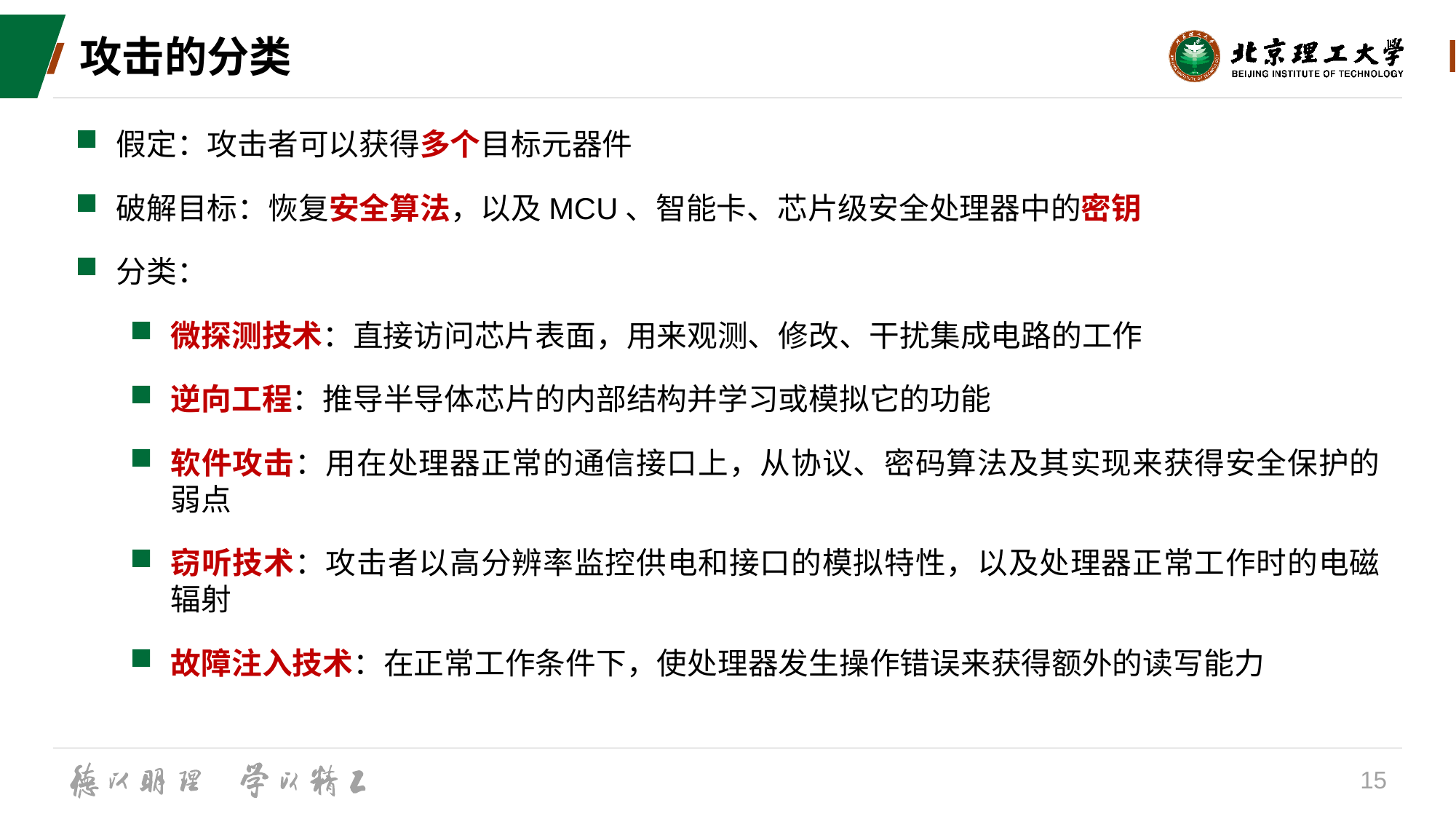

# 攻击的分类
假定：攻击者可以获得多个目标元器件
破解目标：恢复安全算法，以及MCU、智能卡、芯片级安全处理器中的密钥
分类：
微探测技术：直接访问芯片表面，用来观测、修改、干扰集成电路的工作
逆向工程：推导半导体芯片的内部结构并学习或模拟它的功能
软件攻击：用在处理器正常的通信接口上，从协议、密码算法及其实现来获得安全保护的弱点
窃听技术：攻击者以高分辨率监控供电和接口的模拟特性，以及处理器正常工作时的电磁辐射
故障注入技术：在正常工作条件下，使处理器发生操作错误来获得额外的读写能力